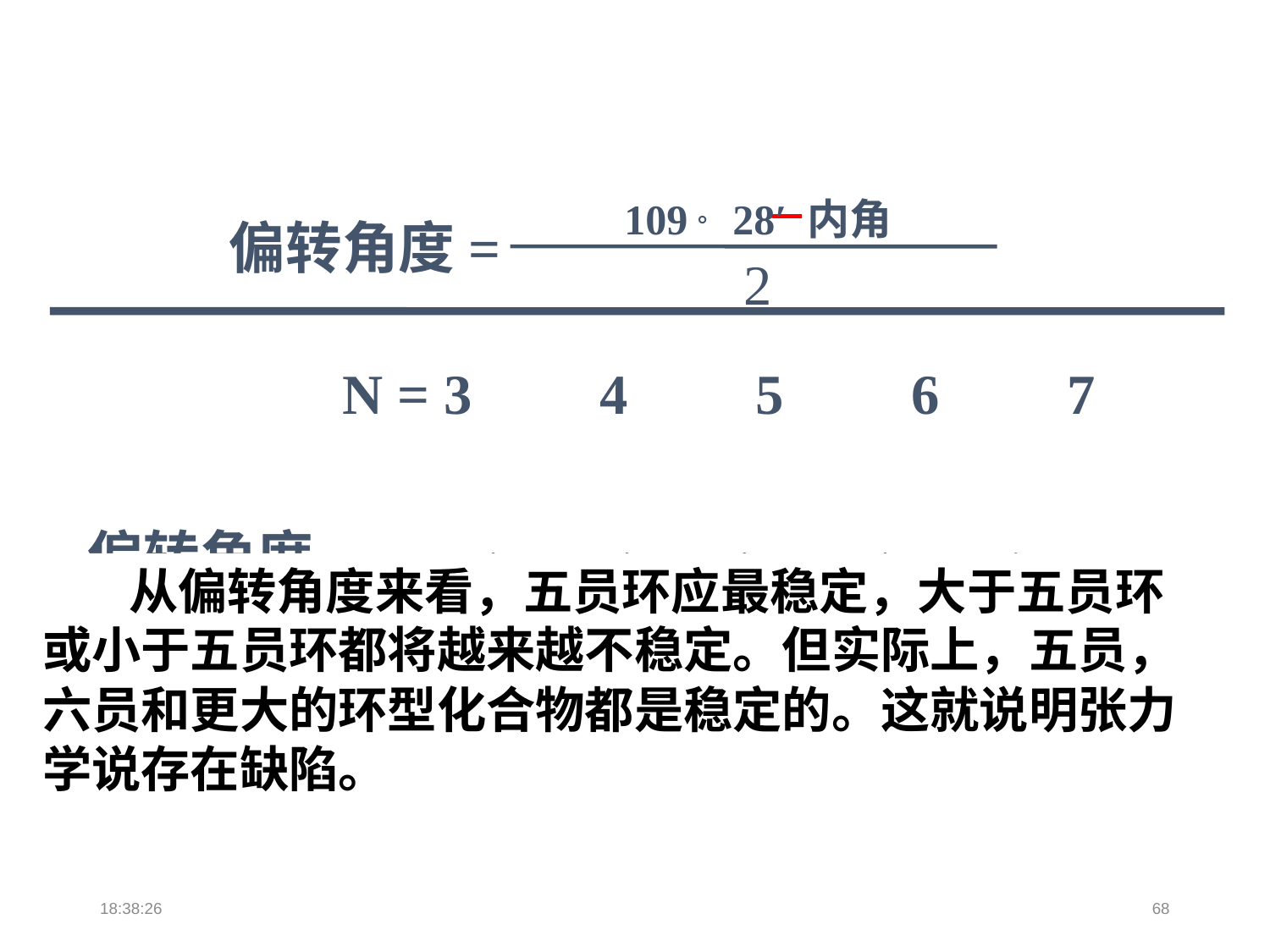

109。28′ 内角
偏转角度=

2

                  N = 3         4         5         6         7
偏转角度      24°44’            9°44’          4°4’           -5°16’         -9°33’

        从偏转角度来看，五员环应最稳定，大于五员环或小于五员环都将越来越不稳定。但实际上，五员，六员和更大的环型化合物都是稳定的。这就说明张力学说存在缺陷。
18:38:26
68